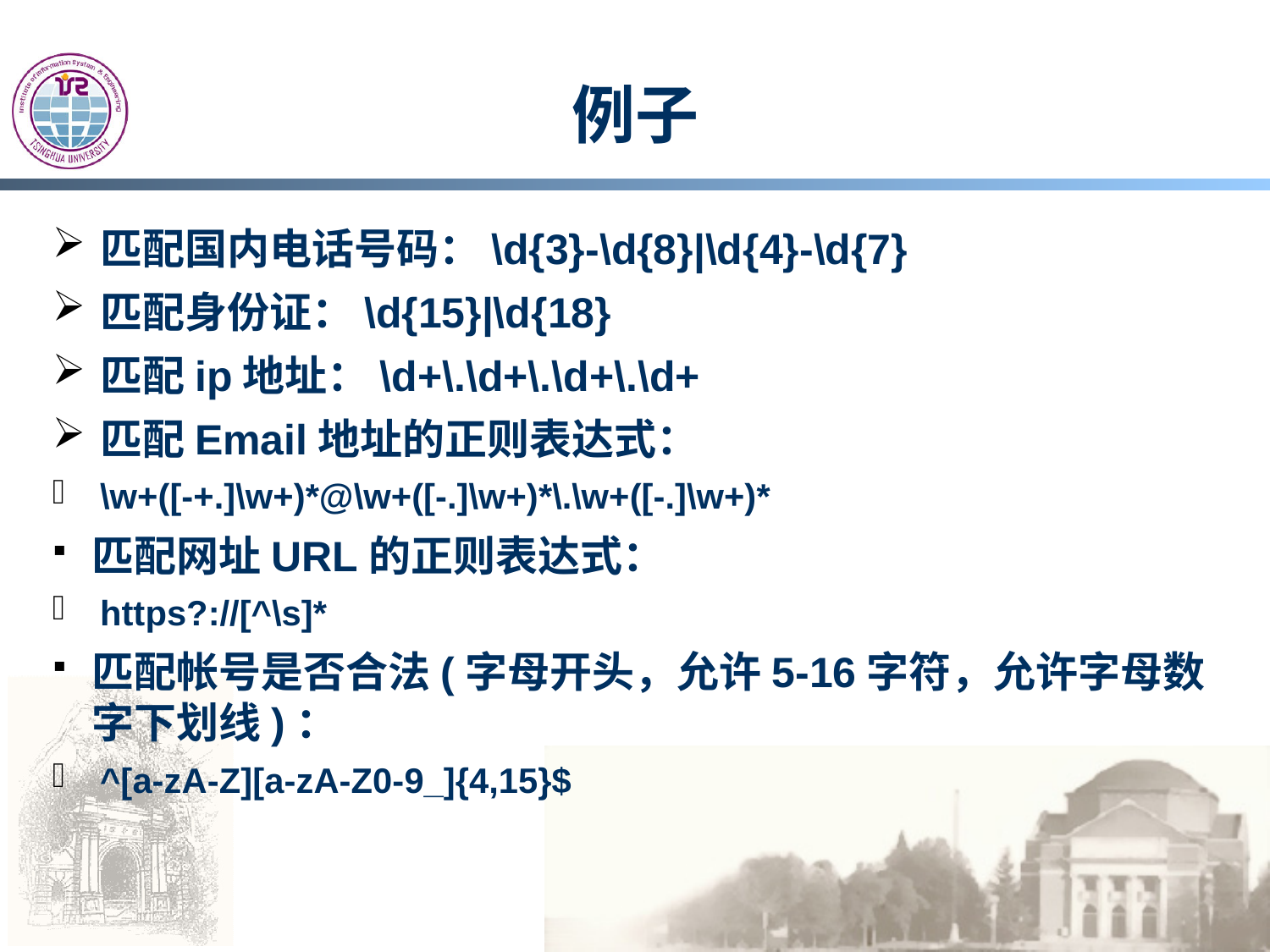

# 例子
匹配国内电话号码：\d{3}-\d{8}|\d{4}-\d{7}
匹配身份证：\d{15}|\d{18}
匹配ip地址：\d+\.\d+\.\d+\.\d+
匹配Email地址的正则表达式：
\w+([-+.]\w+)*@\w+([-.]\w+)*\.\w+([-.]\w+)*
匹配网址URL的正则表达式：
https?://[^\s]*
匹配帐号是否合法(字母开头，允许5-16字符，允许字母数字下划线)：
^[a-zA-Z][a-zA-Z0-9_]{4,15}$